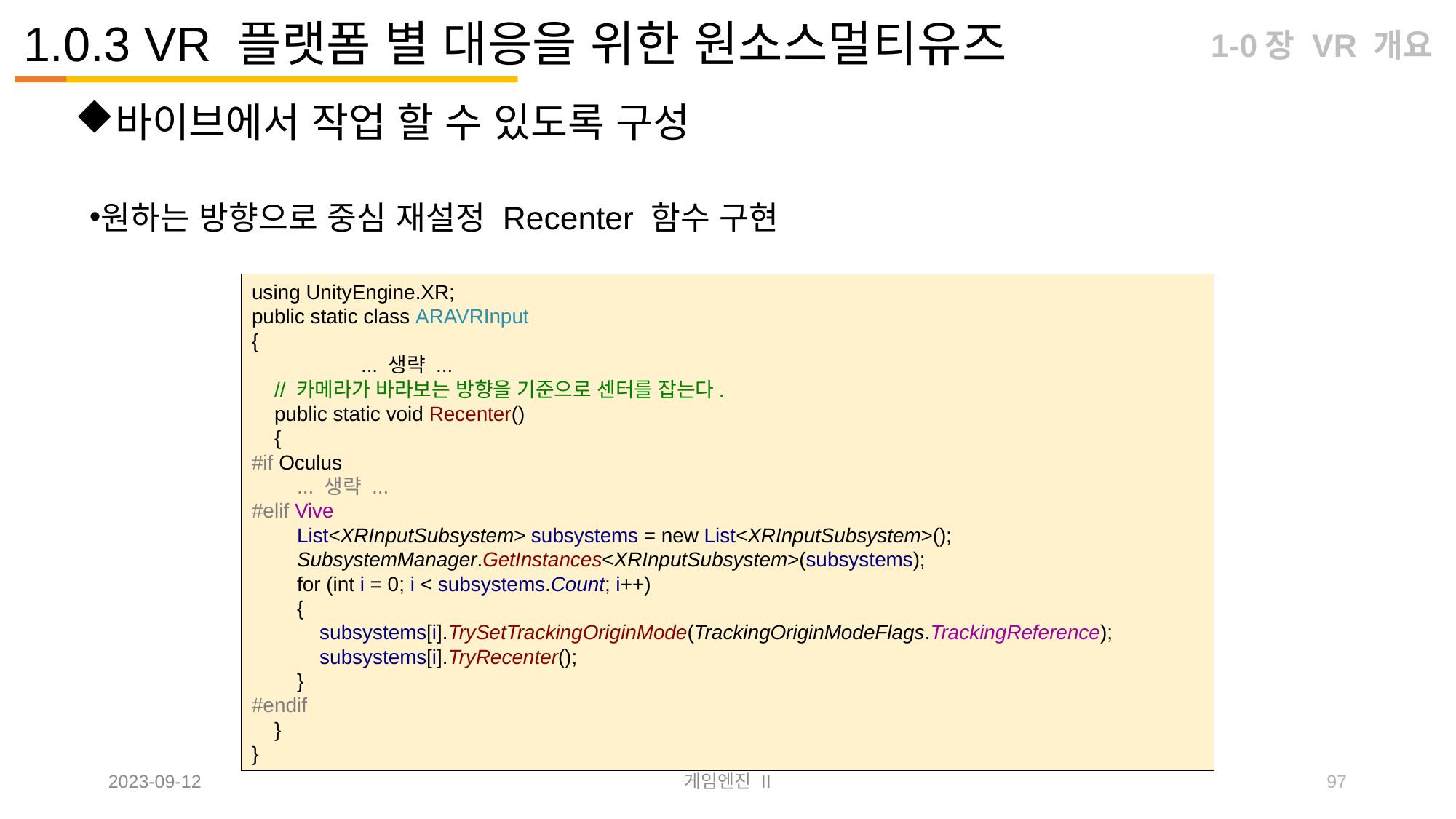

# 1.0.3 VR 플랫폼 별 대응을 위한 원소스멀티유즈
1-0장 VR 개요

바이브에서 작업 할 수 있도록 구성
원하는 방향으로 중심 재설정 Recenter 함수 구현
using UnityEngine.XR;
public static class ARAVRInput
{
	... 생략 ...
    // 카메라가 바라보는 방향을 기준으로 센터를 잡는다.
    public static void Recenter()
    {
#if Oculus
        ... 생략 ...
#elif Vive
        List<XRInputSubsystem> subsystems = new List<XRInputSubsystem>();
        SubsystemManager.GetInstances<XRInputSubsystem>(subsystems);
        for (int i = 0; i < subsystems.Count; i++)
        {
            subsystems[i].TrySetTrackingOriginMode(TrackingOriginModeFlags.TrackingReference);
            subsystems[i].TryRecenter();
        }
#endif
    }
}
2023-09-12
게임엔진 II
97